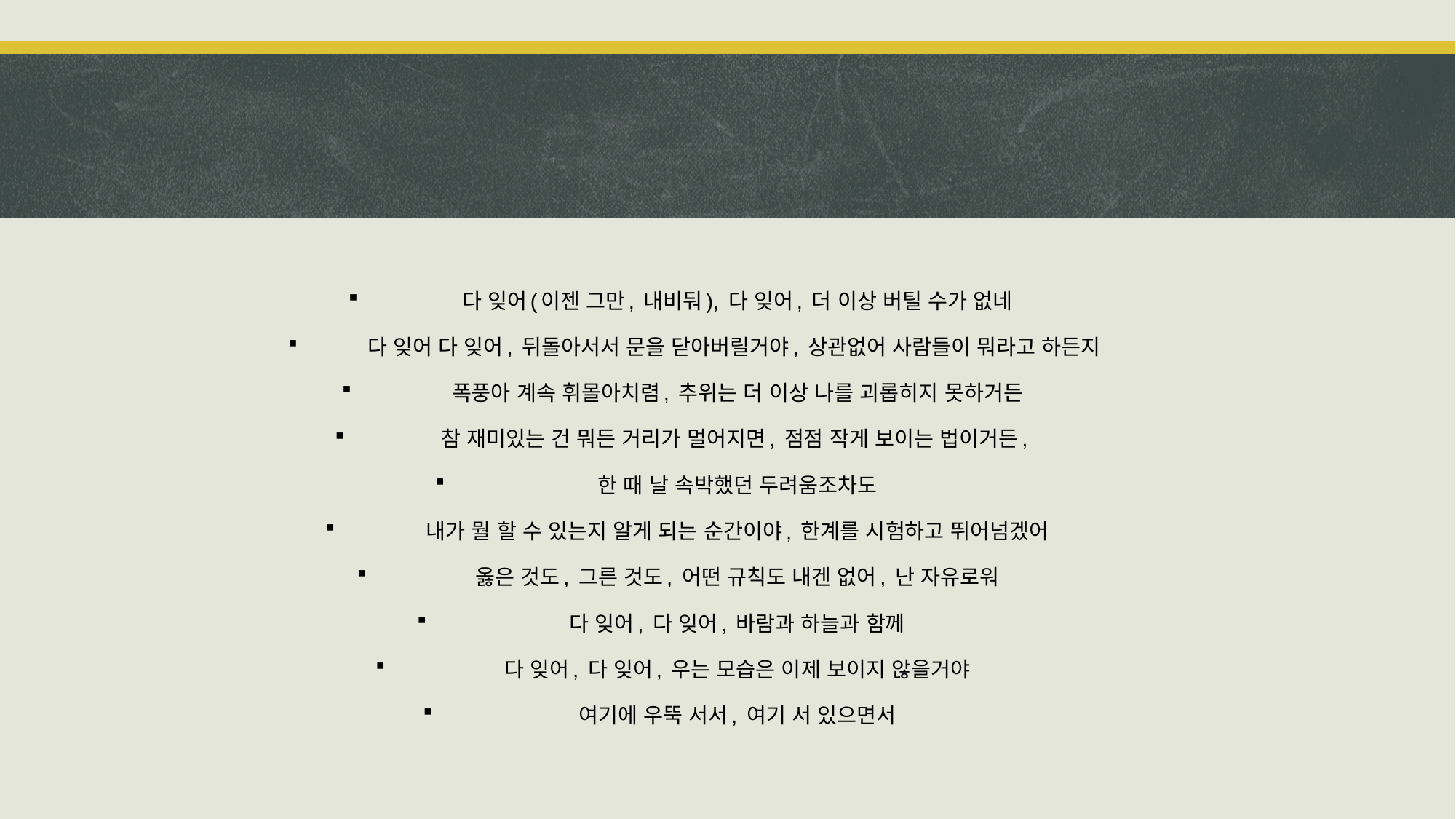

#
다 잊어(이젠 그만, 내비둬), 다 잊어, 더 이상 버틸 수가 없네
다 잊어 다 잊어, 뒤돌아서서 문을 닫아버릴거야, 상관없어 사람들이 뭐라고 하든지
폭풍아 계속 휘몰아치렴, 추위는 더 이상 나를 괴롭히지 못하거든
참 재미있는 건 뭐든 거리가 멀어지면, 점점 작게 보이는 법이거든,
한 때 날 속박했던 두려움조차도
내가 뭘 할 수 있는지 알게 되는 순간이야, 한계를 시험하고 뛰어넘겠어
옳은 것도, 그른 것도, 어떤 규칙도 내겐 없어, 난 자유로워
다 잊어, 다 잊어, 바람과 하늘과 함께
다 잊어, 다 잊어, 우는 모습은 이제 보이지 않을거야
여기에 우뚝 서서, 여기 서 있으면서